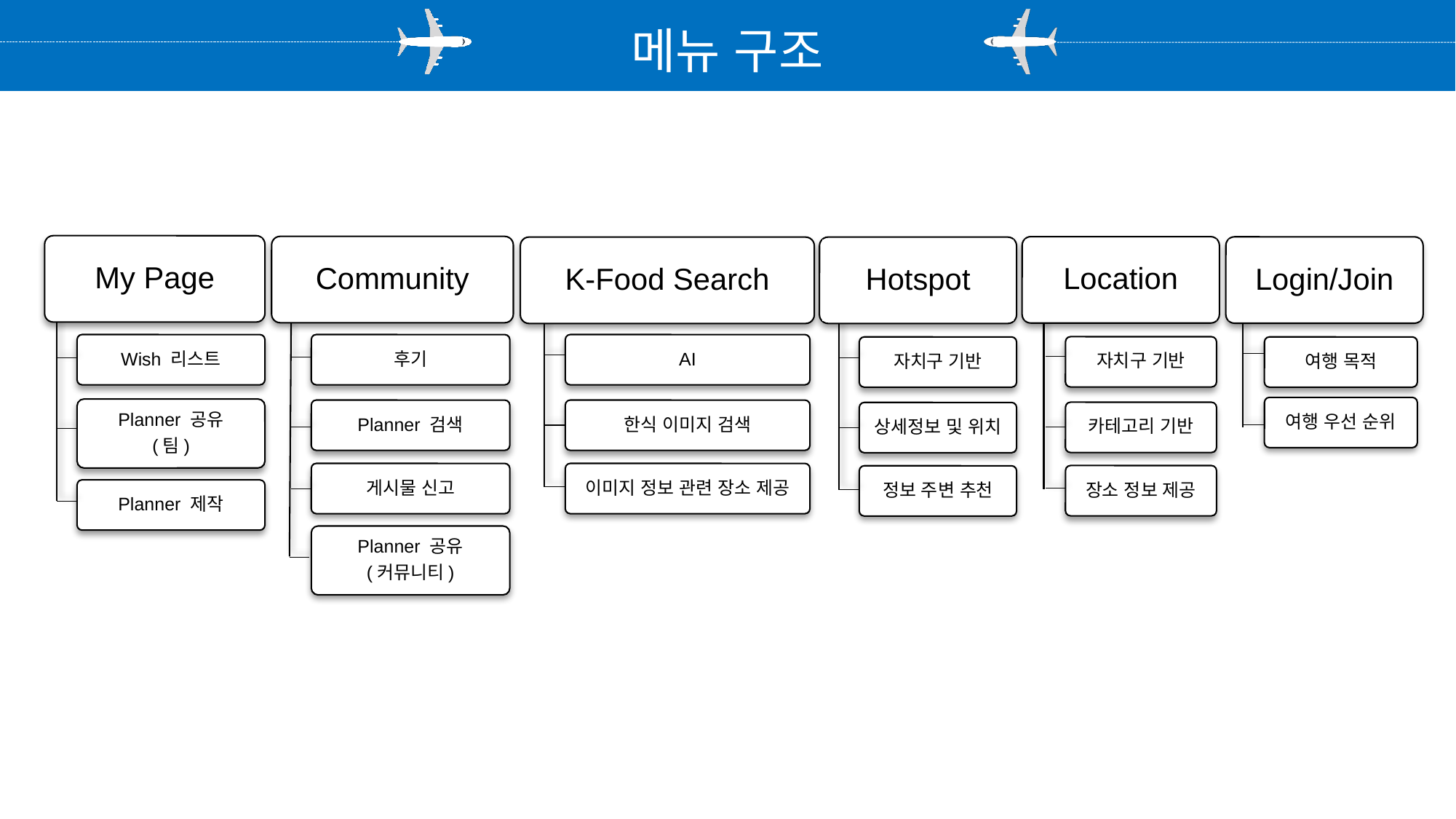

메뉴 구조

My Page

Community

Location

Login/Join

Hotspot

K-Food Search

Wish 리스트

AI

한식 이미지 검색

이미지 정보 관련 장소 제공

후기

자치구 기반

여행 목적

자치구 기반

여행 우선 순위

Planner 공유
(팀)

Planner 검색

카테고리 기반

상세정보 및 위치

게시물 신고

장소 정보 제공

정보 주변 추천

Planner 제작

Planner 공유
(커뮤니티)